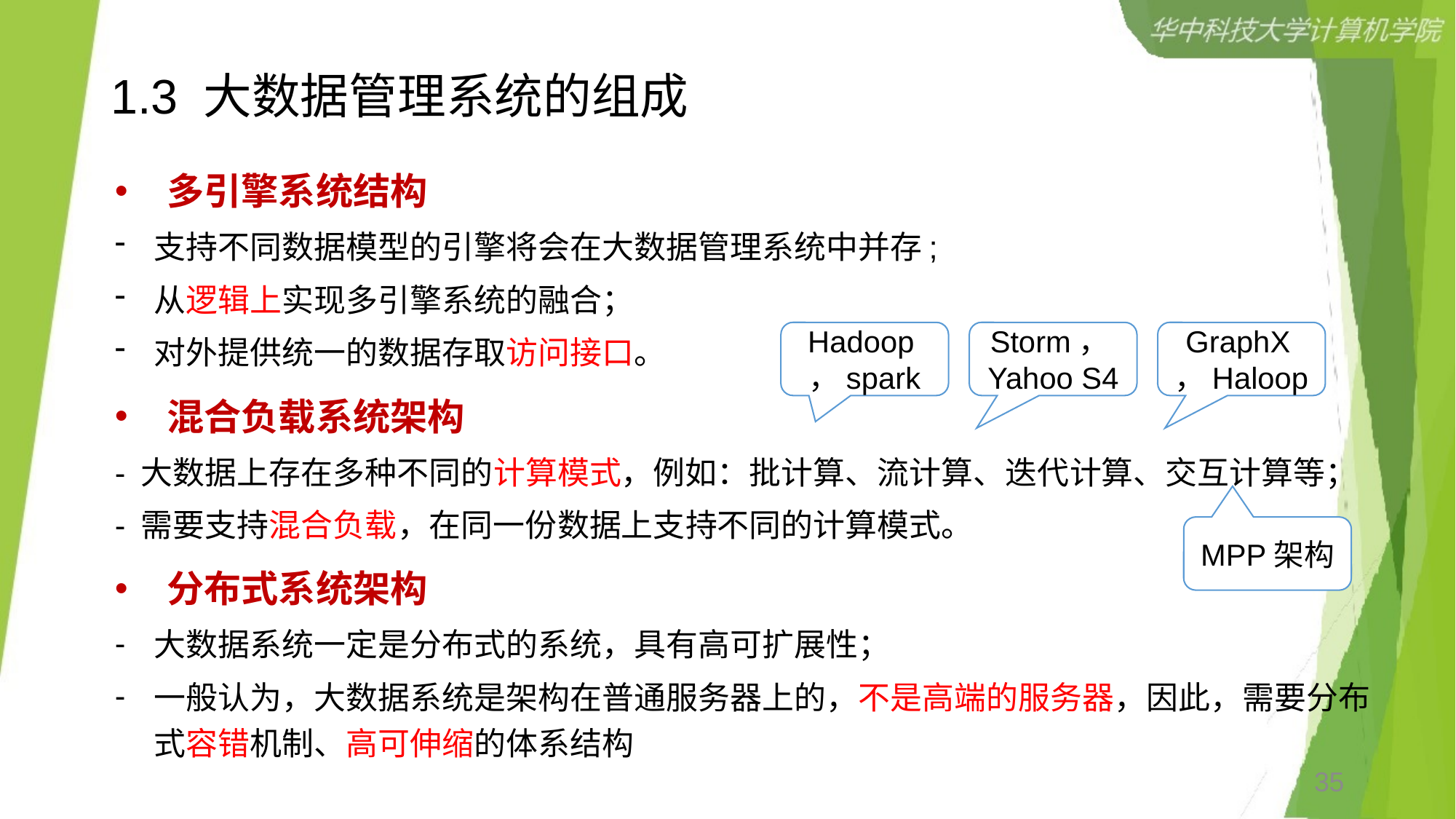

# 1.3 大数据管理系统的组成
多引擎系统结构
支持不同数据模型的引擎将会在大数据管理系统中并存;
从逻辑上实现多引擎系统的融合；
对外提供统一的数据存取访问接口。
混合负载系统架构
- 大数据上存在多种不同的计算模式，例如：批计算、流计算、迭代计算、交互计算等；
- 需要支持混合负载，在同一份数据上支持不同的计算模式。
分布式系统架构
大数据系统一定是分布式的系统，具有高可扩展性；
一般认为，大数据系统是架构在普通服务器上的，不是高端的服务器，因此，需要分布式容错机制、高可伸缩的体系结构
Hadoop，spark
Storm，Yahoo S4
GraphX，Haloop
MPP架构
35